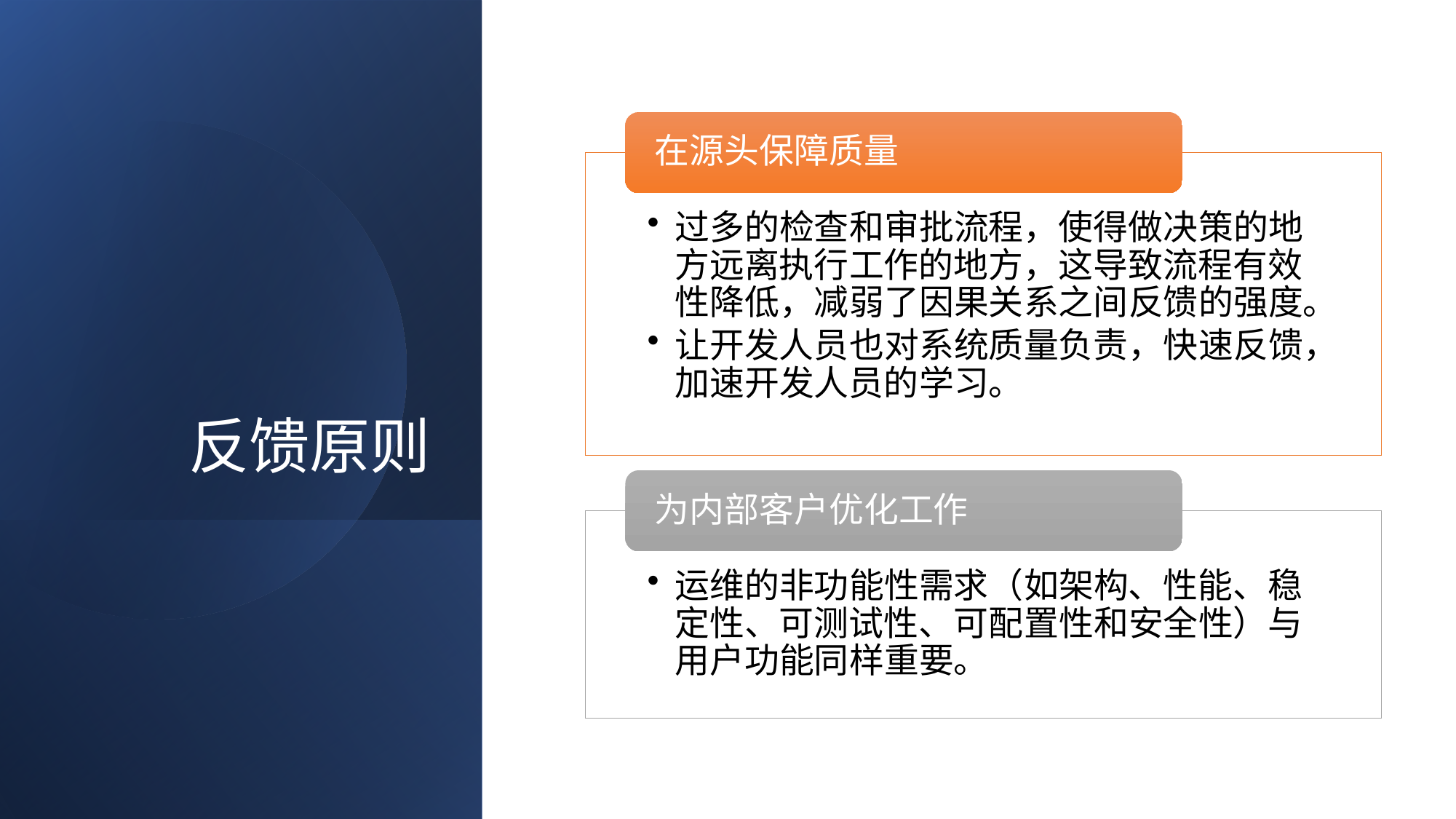

过多的检查和审批流程，使得做决策的地方远离执行工作的地方，这导致流程有效性降低，减弱了因果关系之间反馈的强度。
让开发人员也对系统质量负责，快速反馈，加速开发人员的学习。
在源头保障质量
运维的非功能性需求（如架构、性能、稳定性、可测试性、可配置性和安全性）与用户功能同样重要。
为内部客户优化工作

# 反馈原则